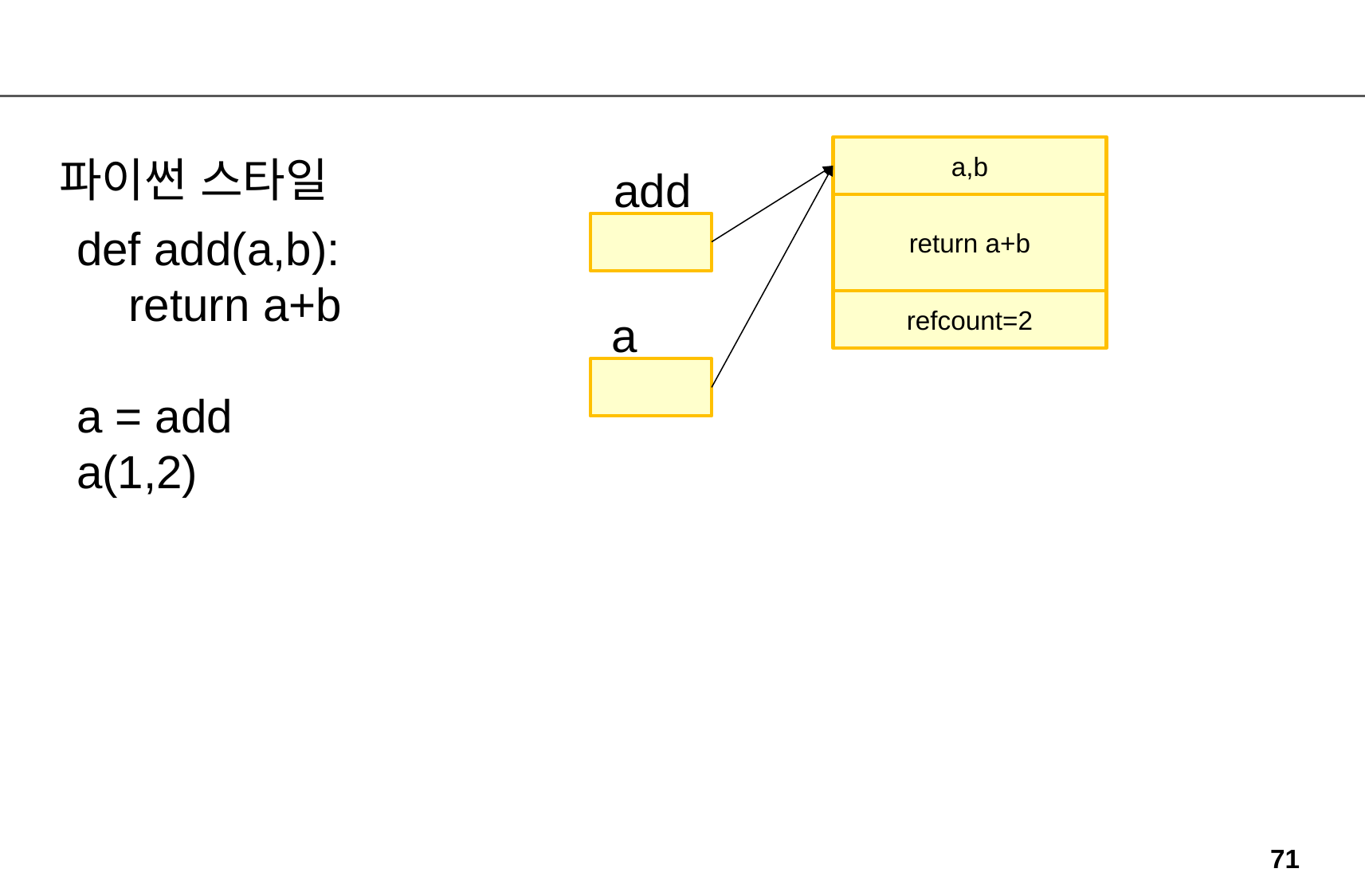

a,b
파이썬 스타일
add
return a+b
def add(a,b):
    return a+b

a = add
a(1,2)

refcount=2
a